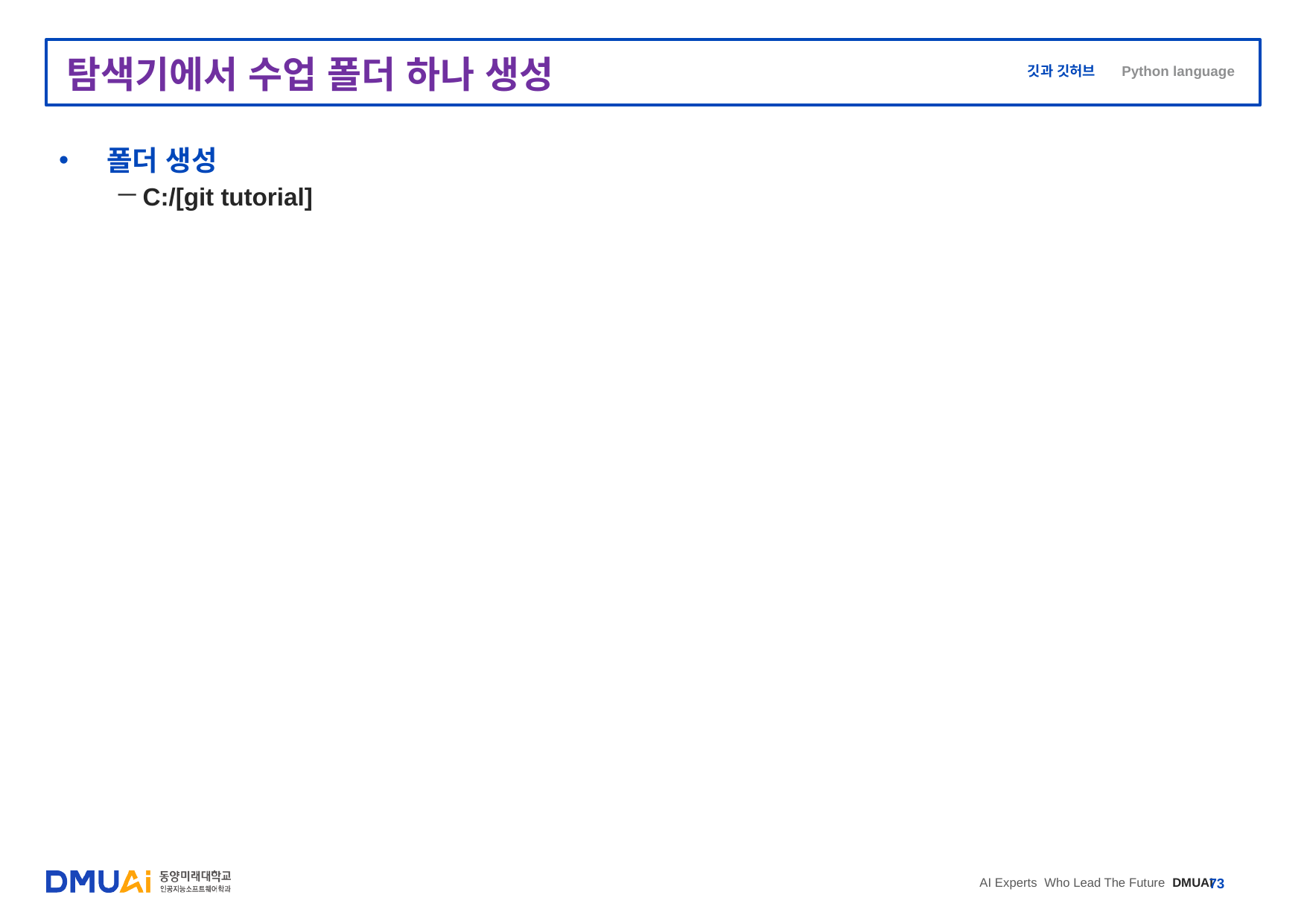

# 탐색기에서 수업 폴더 하나 생성
폴더 생성
C:/[git tutorial]